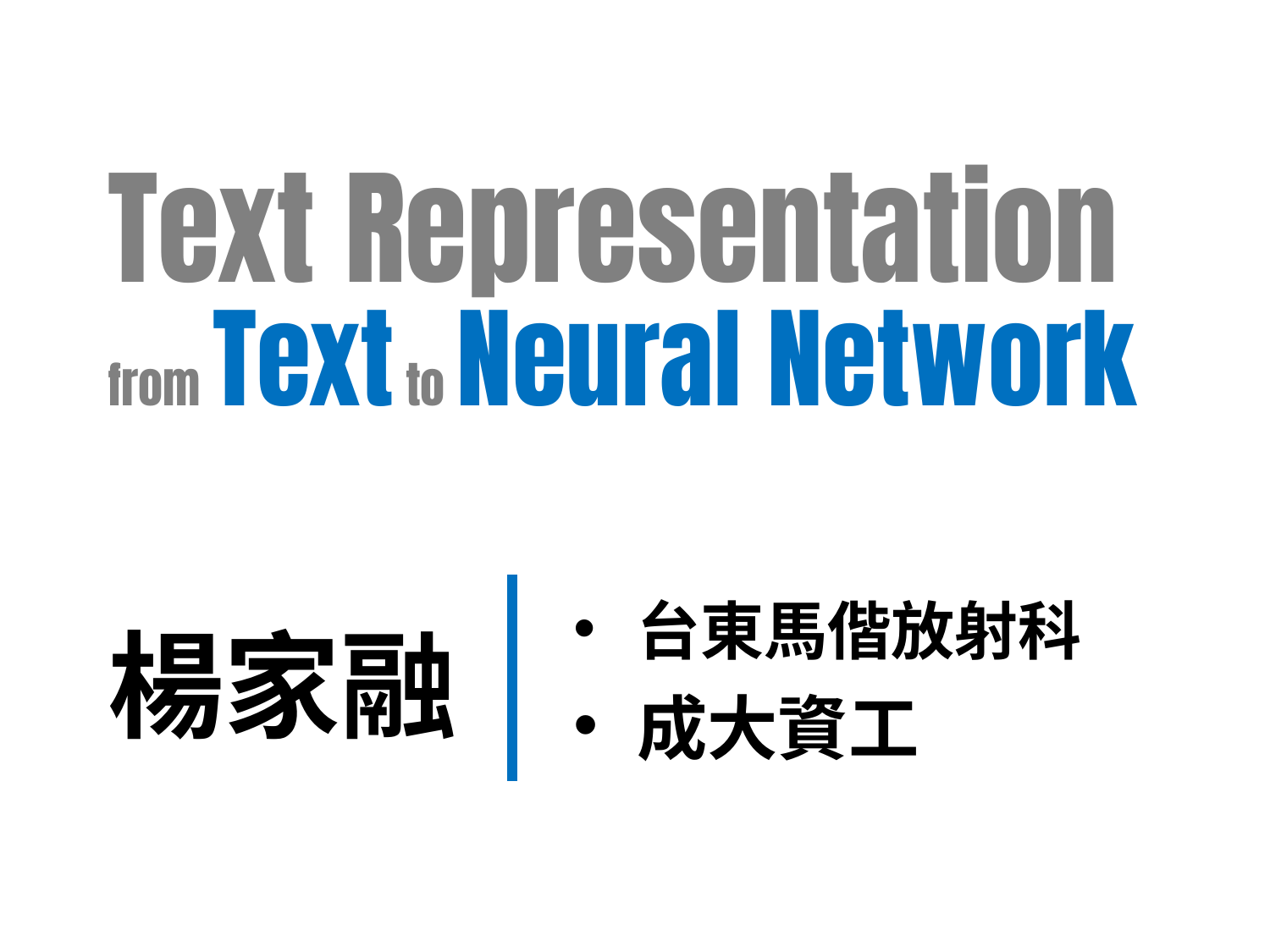

# Text Representation from Text to Neural Network
| 楊家融 |  | 台東馬偕放射科 成大資工 |
| --- | --- | --- |